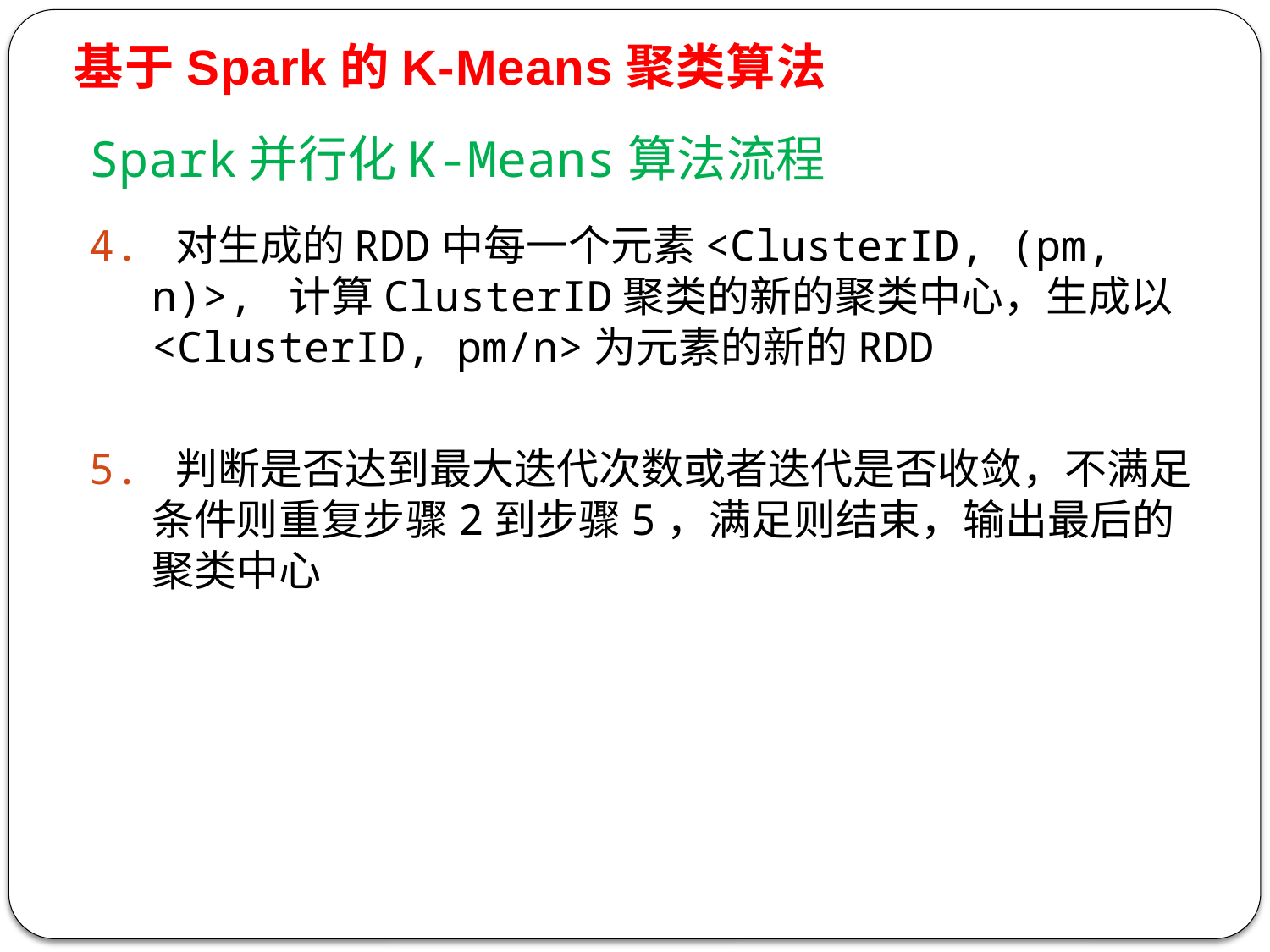

基于Spark的K-Means聚类算法
Spark并行化K-Means算法流程
4. 对生成的RDD中每一个元素<ClusterID, (pm, n)>, 计算ClusterID聚类的新的聚类中心，生成以<ClusterID, pm/n>为元素的新的RDD

5. 判断是否达到最大迭代次数或者迭代是否收敛，不满足条件则重复步骤2到步骤5，满足则结束，输出最后的聚类中心